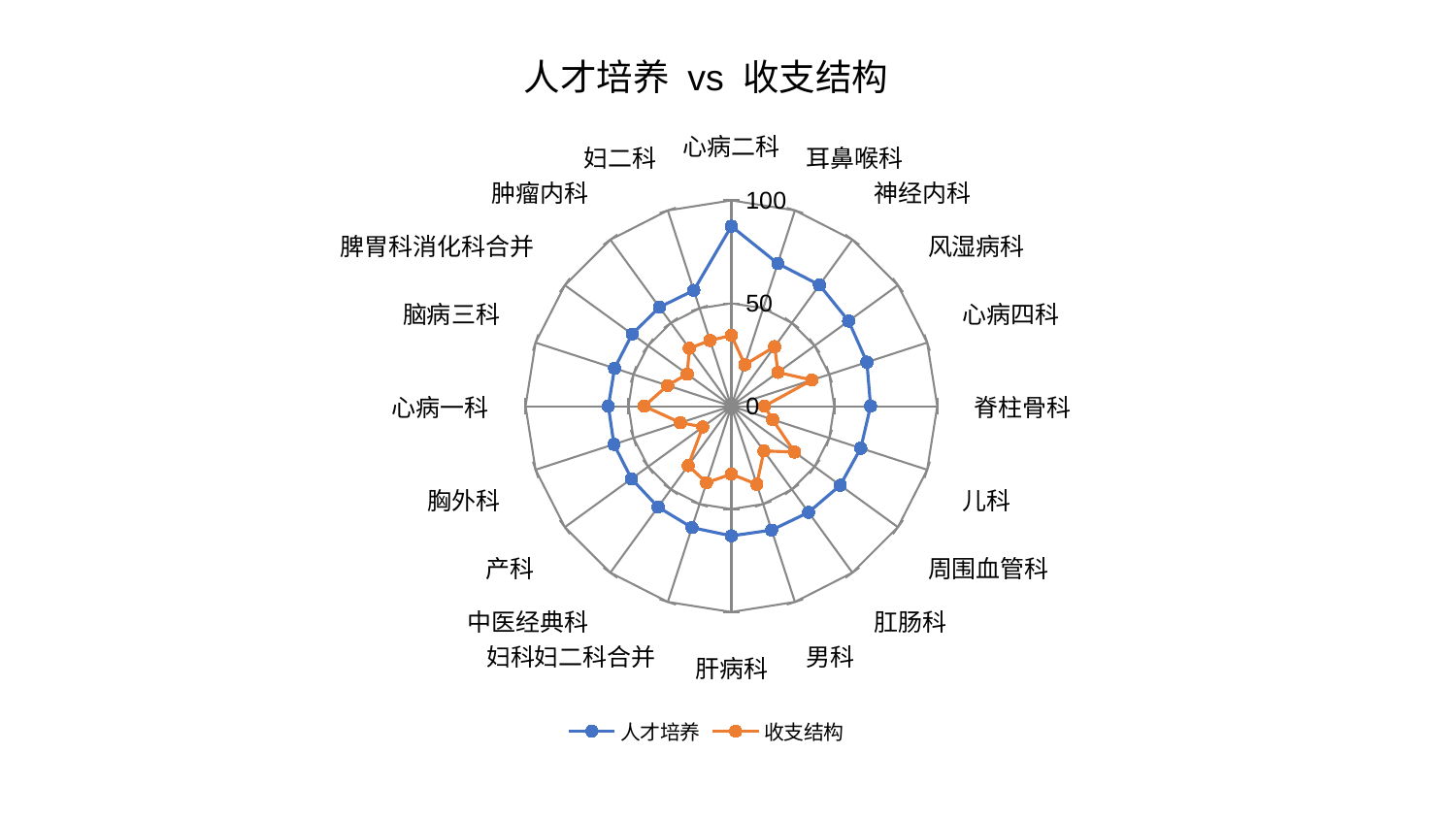

### Chart: 人才培养 vs 收支结构

| Category | 人才培养 | 收支结构 |
|---|---|---|
| 心病二科 | 87.47034847419407 | 34.401813090340845 |
| 耳鼻喉科 | 72.91538625723489 | 21.208695906216455 |
| 神经内科 | 72.7849735363078 | 35.78311309722695 |
| 风湿病科 | 70.39502053697642 | 27.979722952147043 |
| 心病四科 | 69.20366859710943 | 41.10037053160936 |
| 脊柱骨科 | 67.60662708272875 | 16.035495341485856 |
| 儿科 | 66.09541534761401 | 21.090165288863947 |
| 周围血管科 | 65.37409751927201 | 37.90879591683703 |
| 肛肠科 | 63.796444333650605 | 26.90882633828569 |
| 男科 | 63.288235429496524 | 39.925930015665685 |
| 肝病科 | 63.00526015752701 | 33.041863981795046 |
| 妇科妇二科合并 | 62.02278104706892 | 39.091660752357306 |
| 中医经典科 | 60.578220436010035 | 35.67579187503295 |
| 产科 | 60.0083405699957 | 17.16161285043209 |
| 胸外科 | 60.0055523227118 | 26.02634774231392 |
| 心病一科 | 59.76143002475288 | 42.35886147975553 |
| 脑病三科 | 59.659041504672615 | 32.572677758547655 |
| 脾胃科消化科合并 | 59.59604769624295 | 26.524088942224992 |
| 肿瘤内科 | 59.44352912787199 | 34.755662261739566 |
| 妇二科 | 59.16870197985654 | 33.59422770175393 |
92